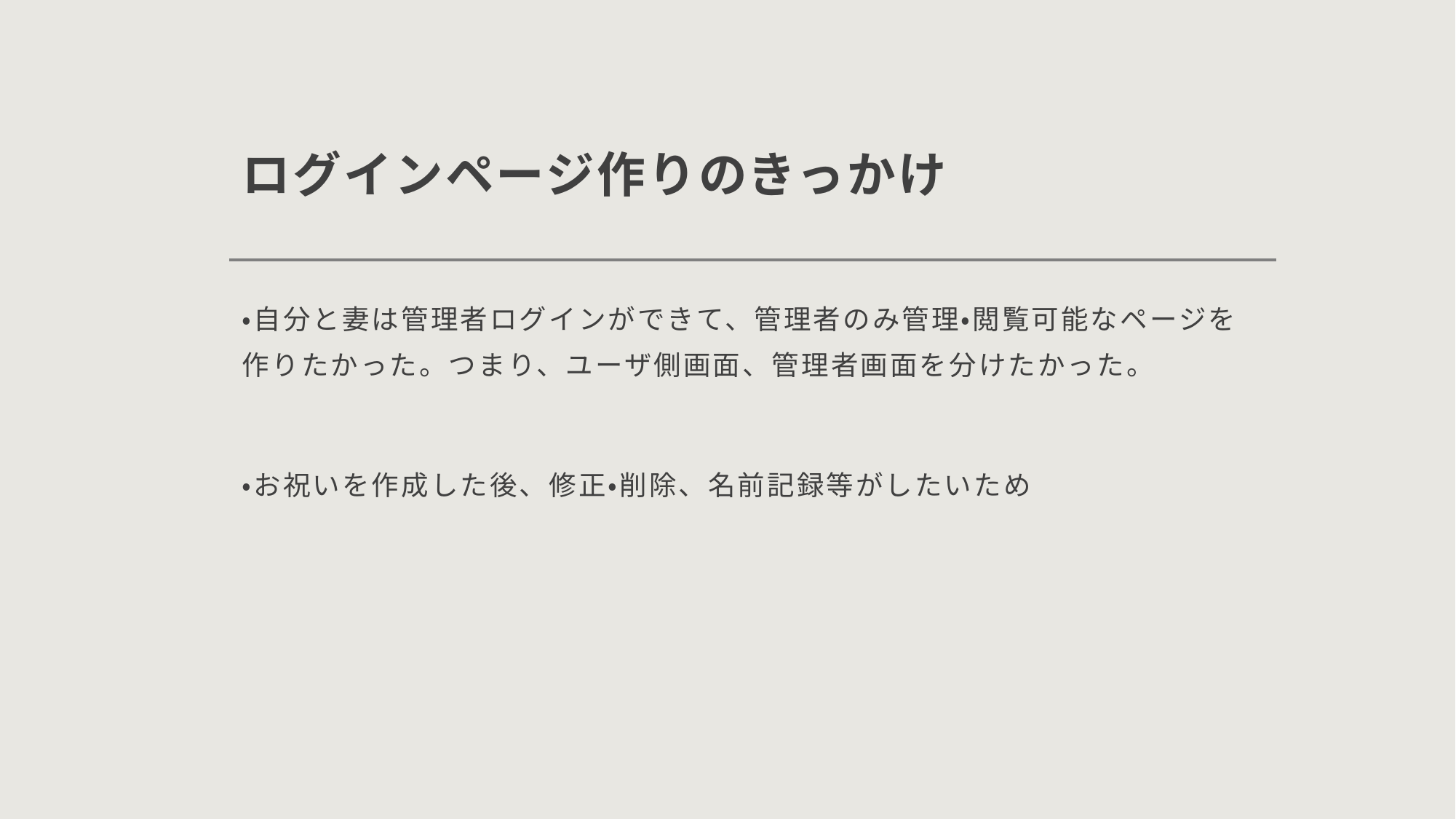

# ログインページ作りのきっかけ
・自分と妻は管理者ログインができて、管理者のみ管理・閲覧可能なページを作りたかった。つまり、ユーザ側画面、管理者画面を分けたかった。

・お祝いを作成した後、修正・削除、名前記録等がしたいため